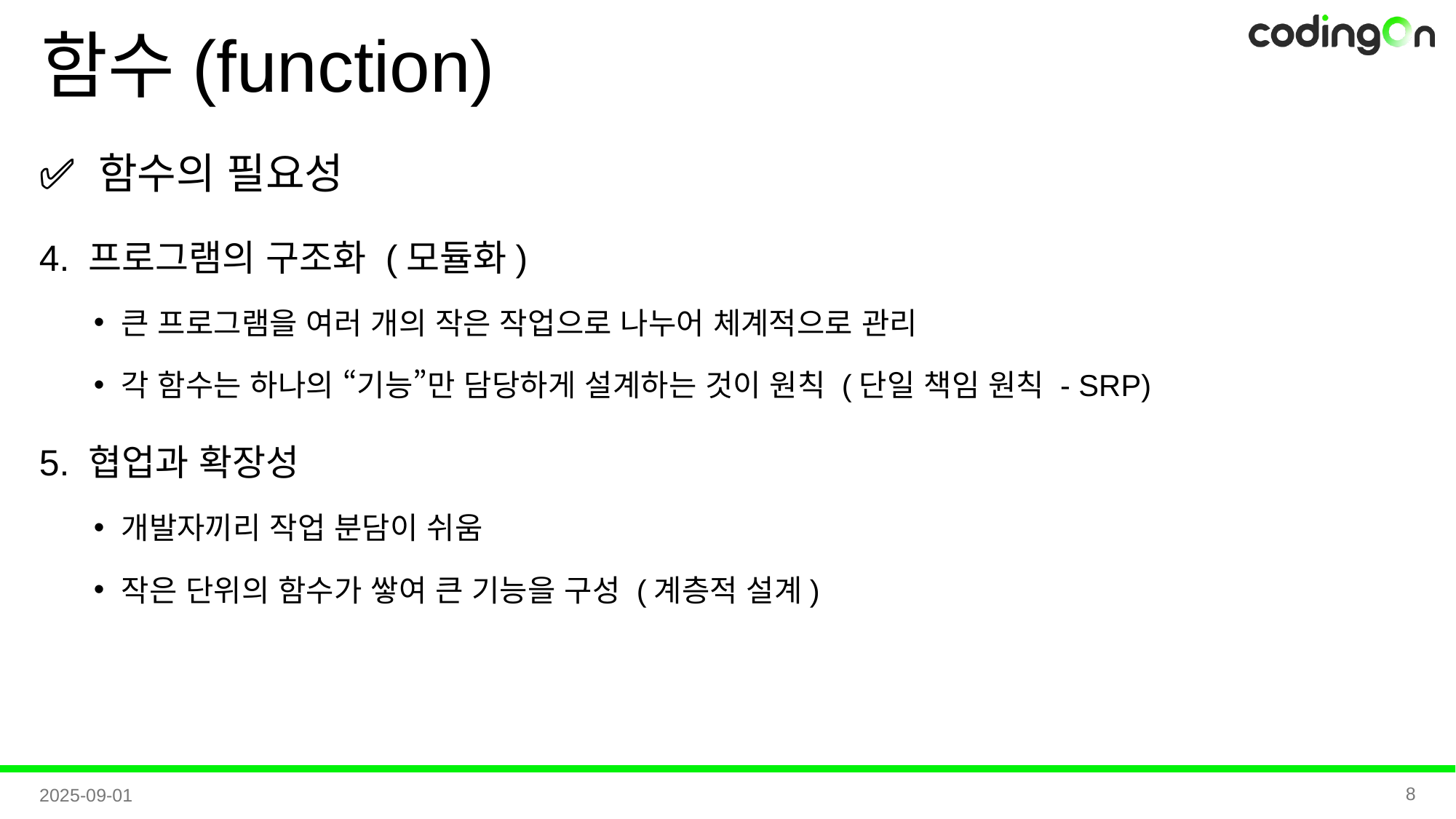

# 함수(function)
✅ 함수의 필요성
4. 프로그램의 구조화 (모듈화)
큰 프로그램을 여러 개의 작은 작업으로 나누어 체계적으로 관리
각 함수는 하나의 “기능”만 담당하게 설계하는 것이 원칙 (단일 책임 원칙 - SRP)
5. 협업과 확장성
개발자끼리 작업 분담이 쉬움
작은 단위의 함수가 쌓여 큰 기능을 구성 (계층적 설계)

8
2025-09-01